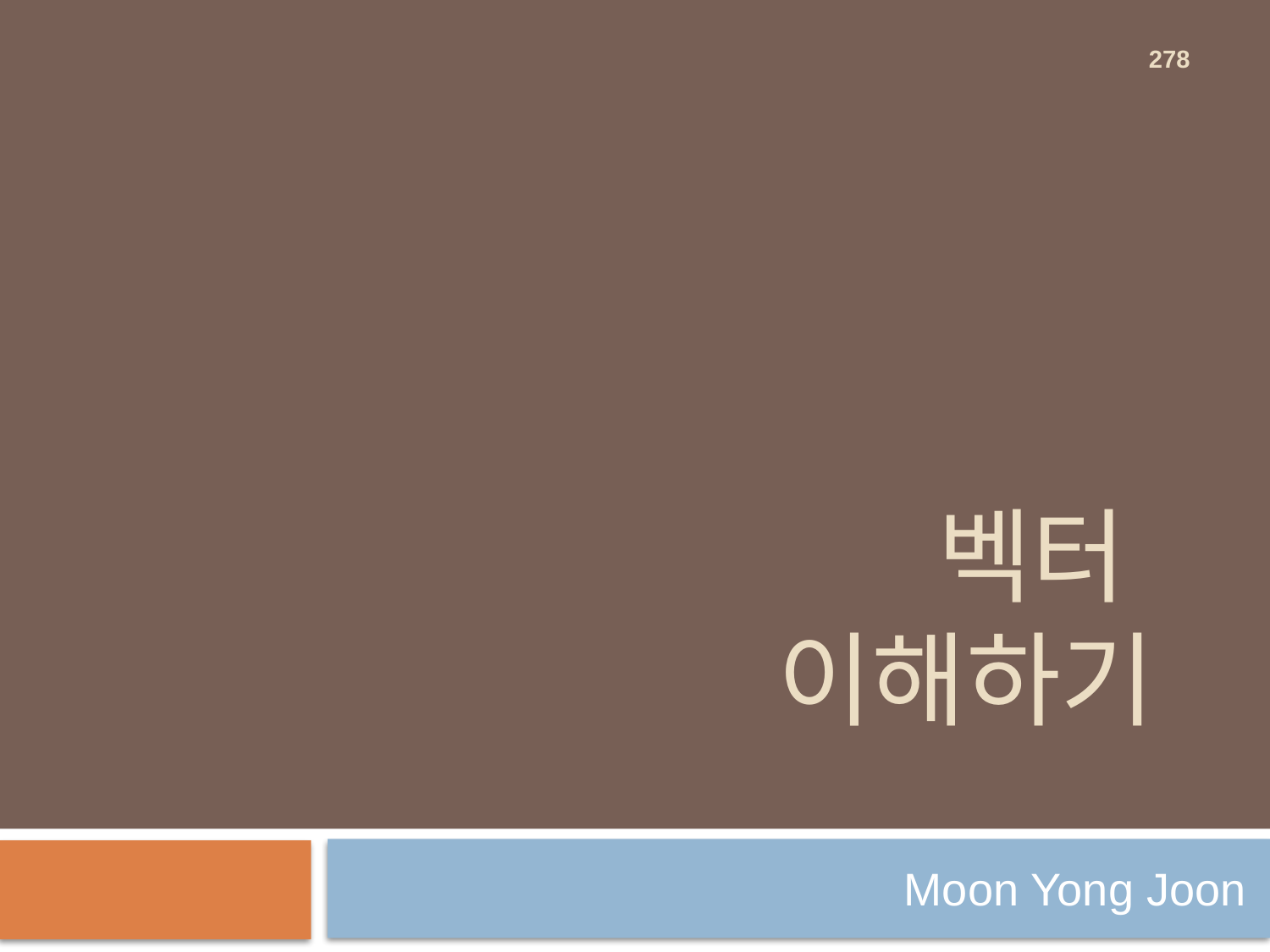

278
# 벡터 이해하기
Moon Yong Joon